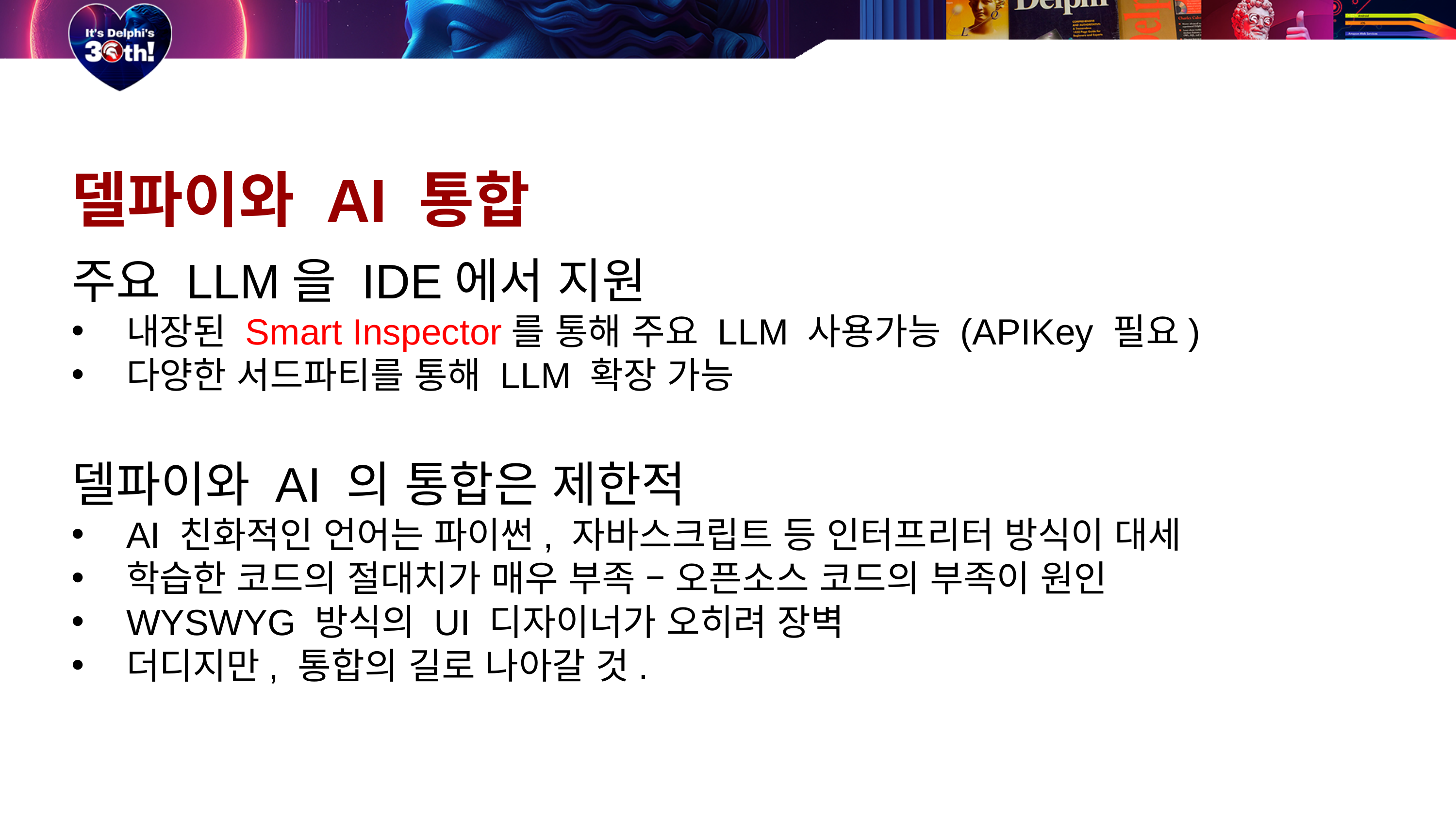

델파이와 AI 통합
주요 LLM을 IDE에서 지원
내장된 Smart Inspector를 통해 주요 LLM 사용가능 (APIKey 필요)
다양한 서드파티를 통해 LLM 확장 가능

델파이와 AI 의 통합은 제한적
AI 친화적인 언어는 파이썬, 자바스크립트 등 인터프리터 방식이 대세
학습한 코드의 절대치가 매우 부족 – 오픈소스 코드의 부족이 원인
WYSWYG 방식의 UI 디자이너가 오히려 장벽
더디지만, 통합의 길로 나아갈 것.